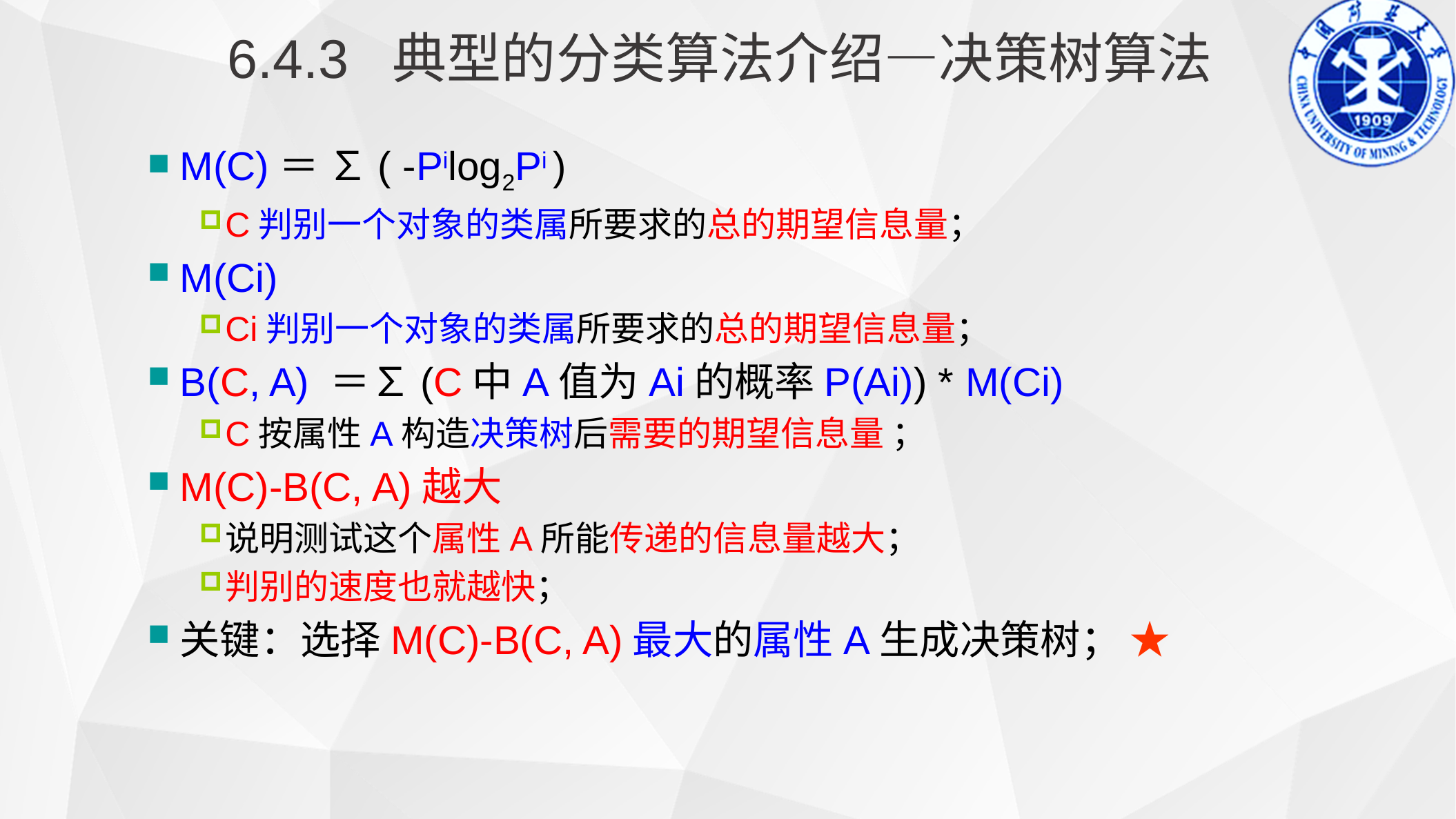

6.4.3  典型的分类算法介绍—决策树算法
M(C)＝ ∑( -Pilog2Pi )
C判别一个对象的类属所要求的总的期望信息量；
M(Ci)
Ci判别一个对象的类属所要求的总的期望信息量；
B(C, A) ＝∑(C中A值为Ai的概率P(Ai)) * M(Ci)
C按属性A构造决策树后需要的期望信息量 ；
M(C)-B(C, A)越大
说明测试这个属性A所能传递的信息量越大；
判别的速度也就越快；
关键：选择M(C)-B(C, A)最大的属性A生成决策树； ★
124